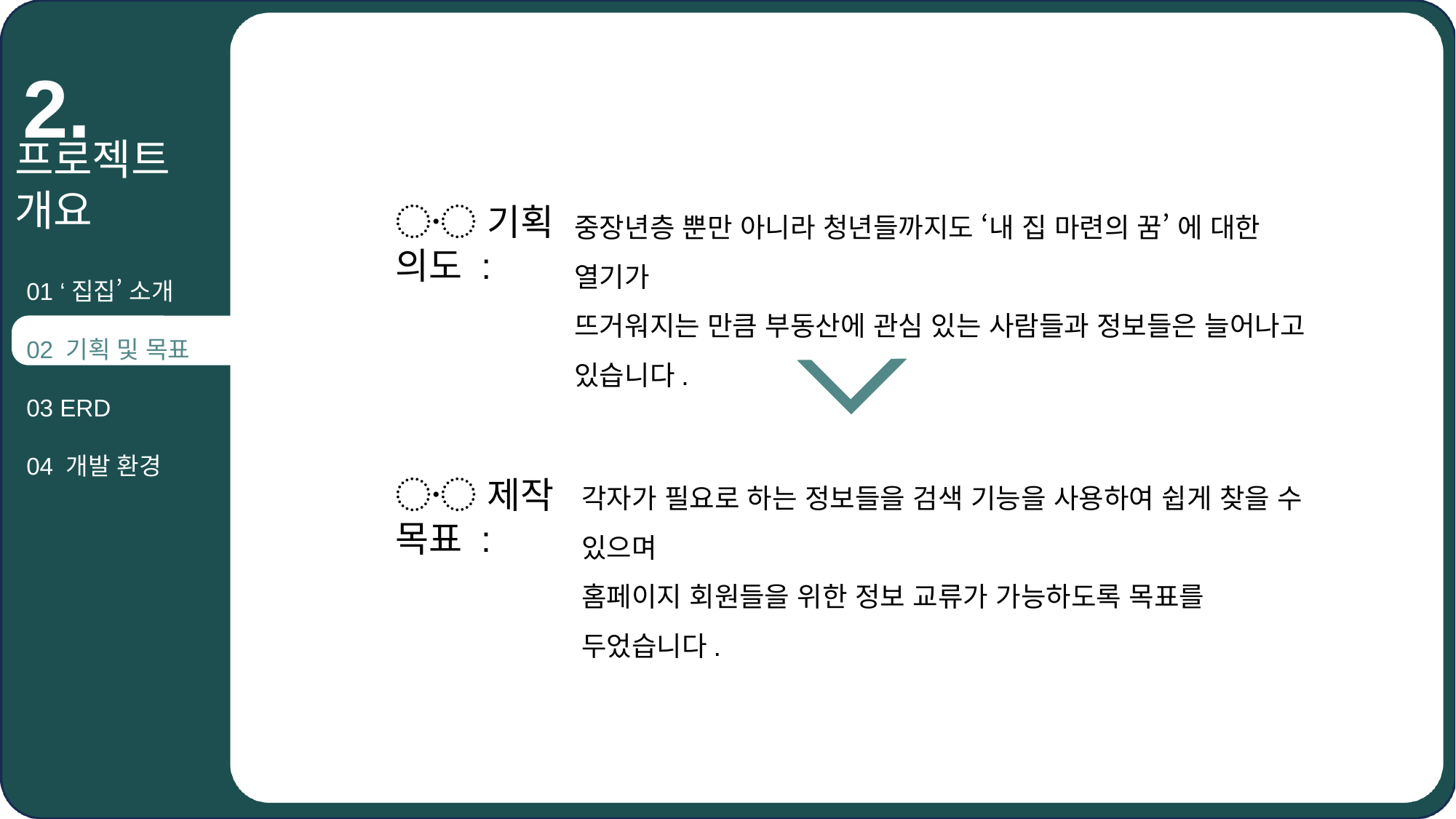

# 2.
프로젝트
개요
중장년층 뿐만 아니라 청년들까지도 ‘내 집 마련의 꿈’ 에 대한 열기가
뜨거워지는 만큼 부동산에 관심 있는 사람들과 정보들은 늘어나고 있습니다.
〮 기획 의도 :
01 ‘집집’ 소개
02 기획 및 목표
03 ERD
04 개발 환경

각자가 필요로 하는 정보들을 검색 기능을 사용하여 쉽게 찾을 수 있으며
홈페이지 회원들을 위한 정보 교류가 가능하도록 목표를 두었습니다.
〮 제작 목표 :